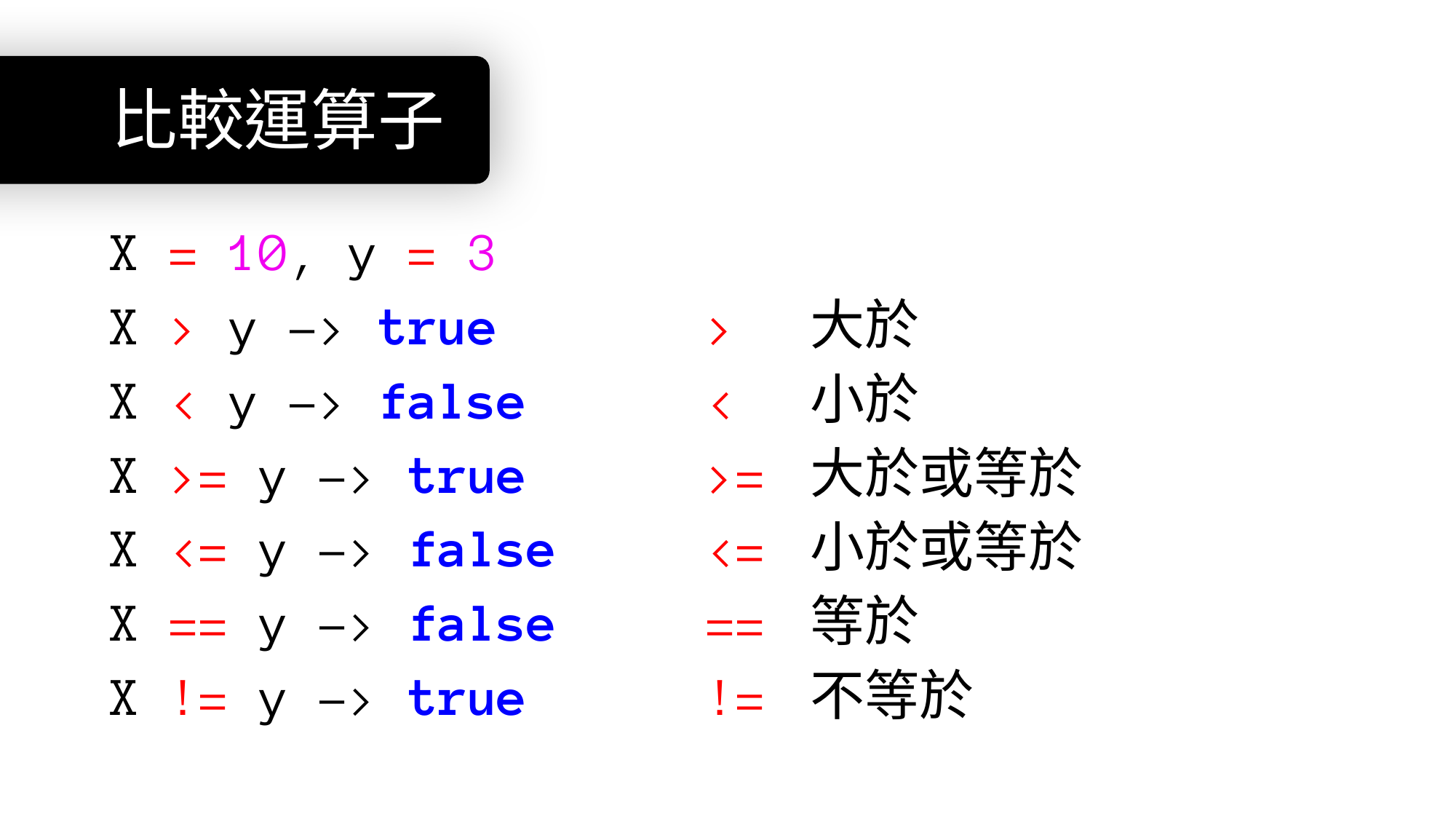

# 比較運算子

X = 10, y = 3
X > y -> true       >  大於
X < y -> false      <  小於
X >= y -> true      >= 大於或等於
X <= y -> false     <= 小於或等於
X == y -> false     == 等於
X != y -> true      != 不等於